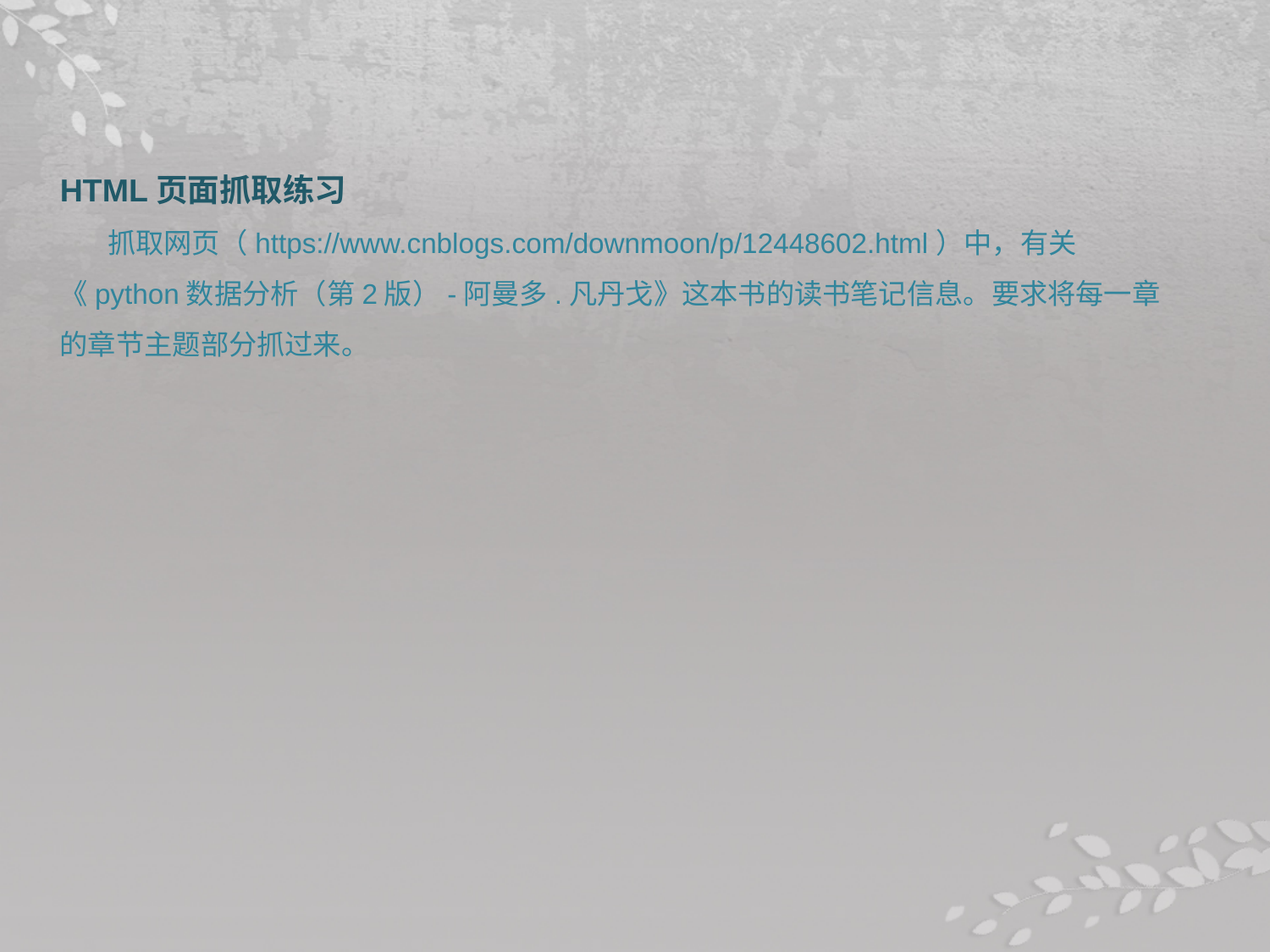

HTML页面抓取练习
抓取网页（https://www.cnblogs.com/downmoon/p/12448602.html）中，有关《python数据分析（第2版）-阿曼多.凡丹戈》这本书的读书笔记信息。要求将每一章的章节主题部分抓过来。